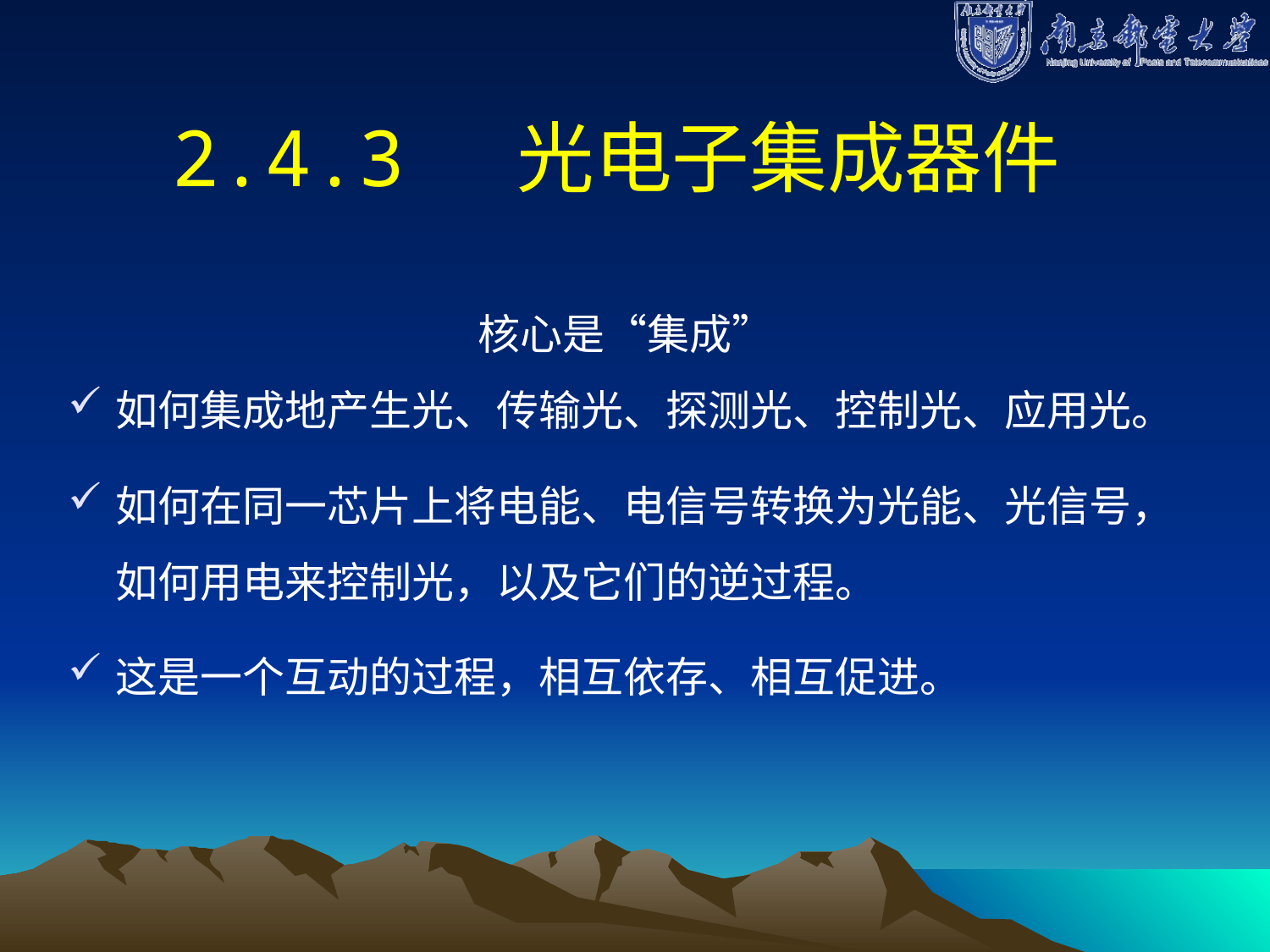

2.4.3  光电子集成器件
核心是“集成”
如何集成地产生光、传输光、探测光、控制光、应用光。
如何在同一芯片上将电能、电信号转换为光能、光信号，如何用电来控制光，以及它们的逆过程。
这是一个互动的过程，相互依存、相互促进。
59